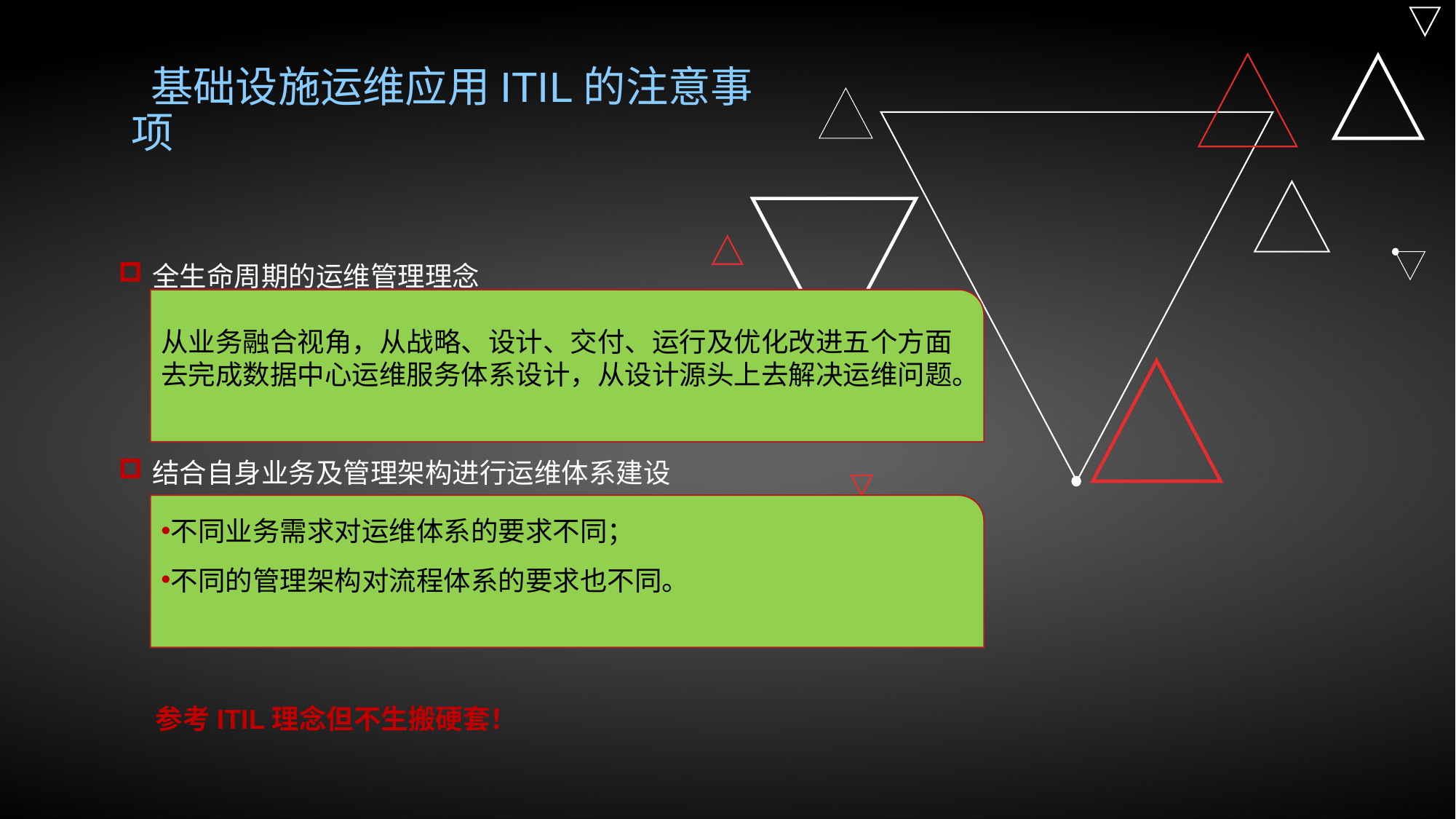

基础设施运维应用ITIL的注意事项
全生命周期的运维管理理念

结合自身业务及管理架构进行运维体系建设

     参考ITIL理念但不生搬硬套！

从业务融合视角，从战略、设计、交付、运行及优化改进五个方面去完成数据中心运维服务体系设计，从设计源头上去解决运维问题。

不同业务需求对运维体系的要求不同；
不同的管理架构对流程体系的要求也不同。